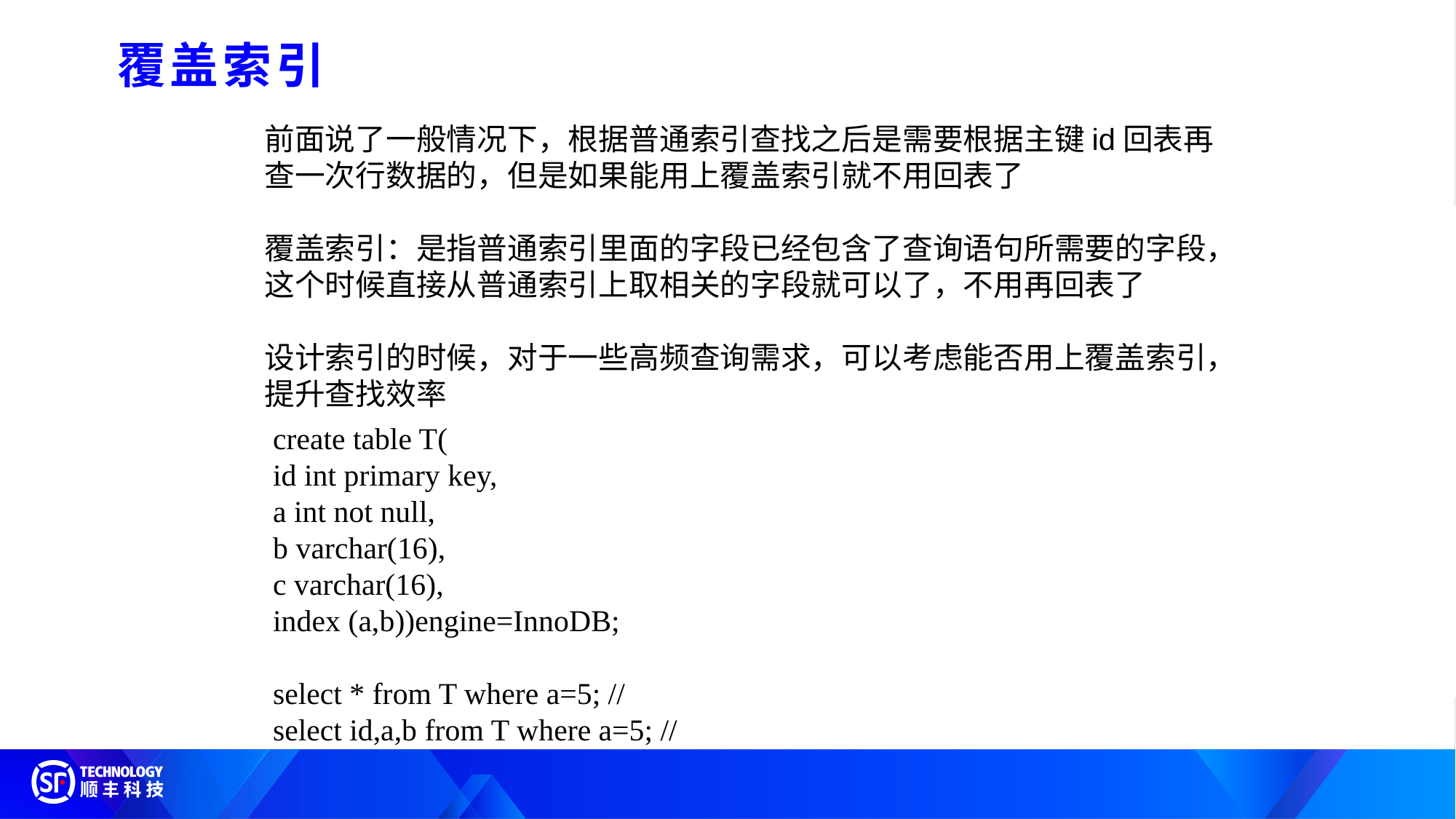

覆盖索引
前面说了一般情况下，根据普通索引查找之后是需要根据主键id回表再查一次行数据的，但是如果能用上覆盖索引就不用回表了

覆盖索引：是指普通索引里面的字段已经包含了查询语句所需要的字段，这个时候直接从普通索引上取相关的字段就可以了，不用再回表了

设计索引的时候，对于一些高频查询需求，可以考虑能否用上覆盖索引，提升查找效率
create table T(
id int primary key,
a int not null,
b varchar(16),
c varchar(16),
index (a,b))engine=InnoDB;

select * from T where a=5; //
select id,a,b from T where a=5; //